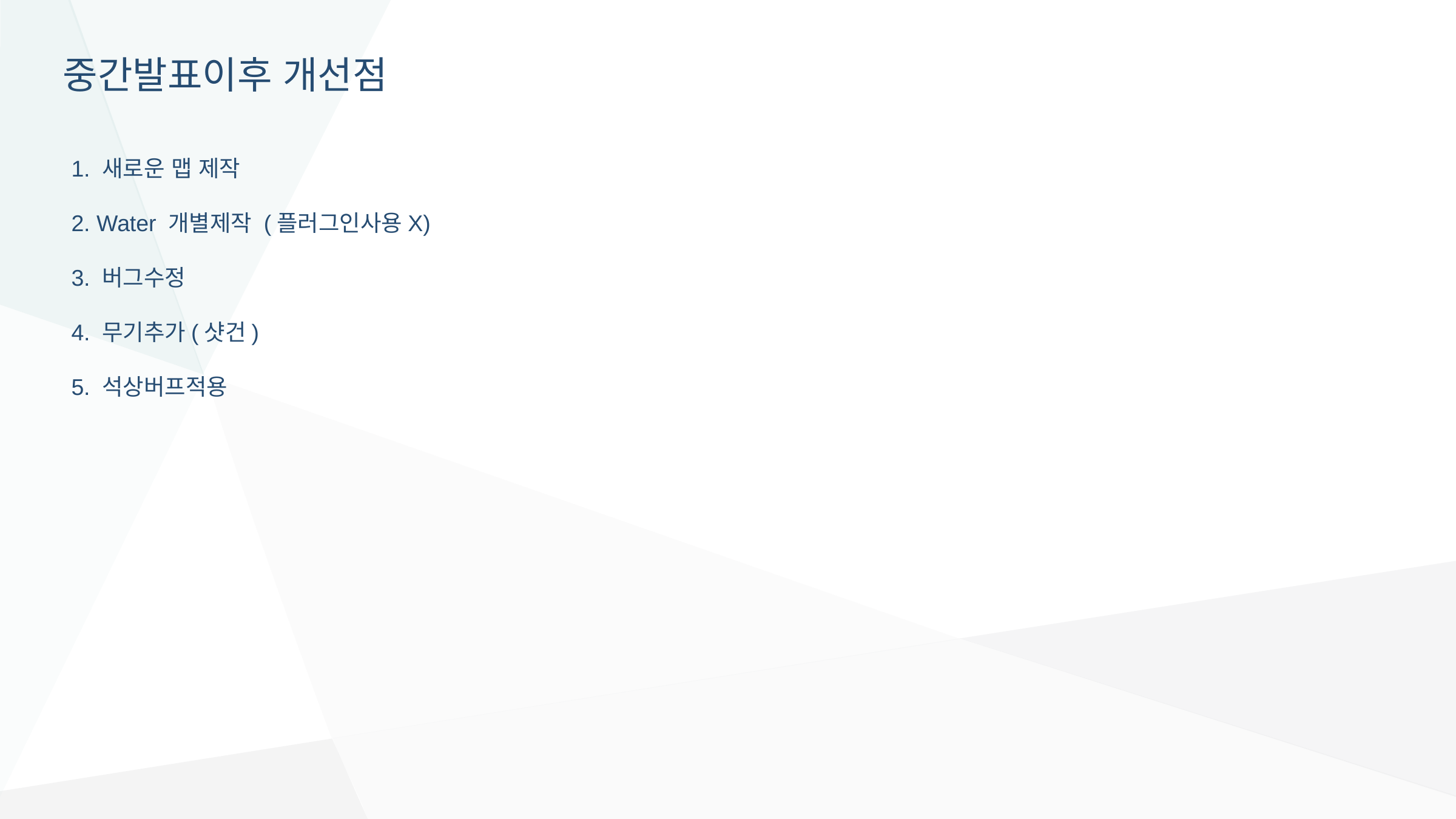

중간발표이후 개선점
1. 새로운 맵 제작

2. Water 개별제작 (플러그인사용X)

3. 버그수정

4. 무기추가(샷건)
5. 석상버프적용